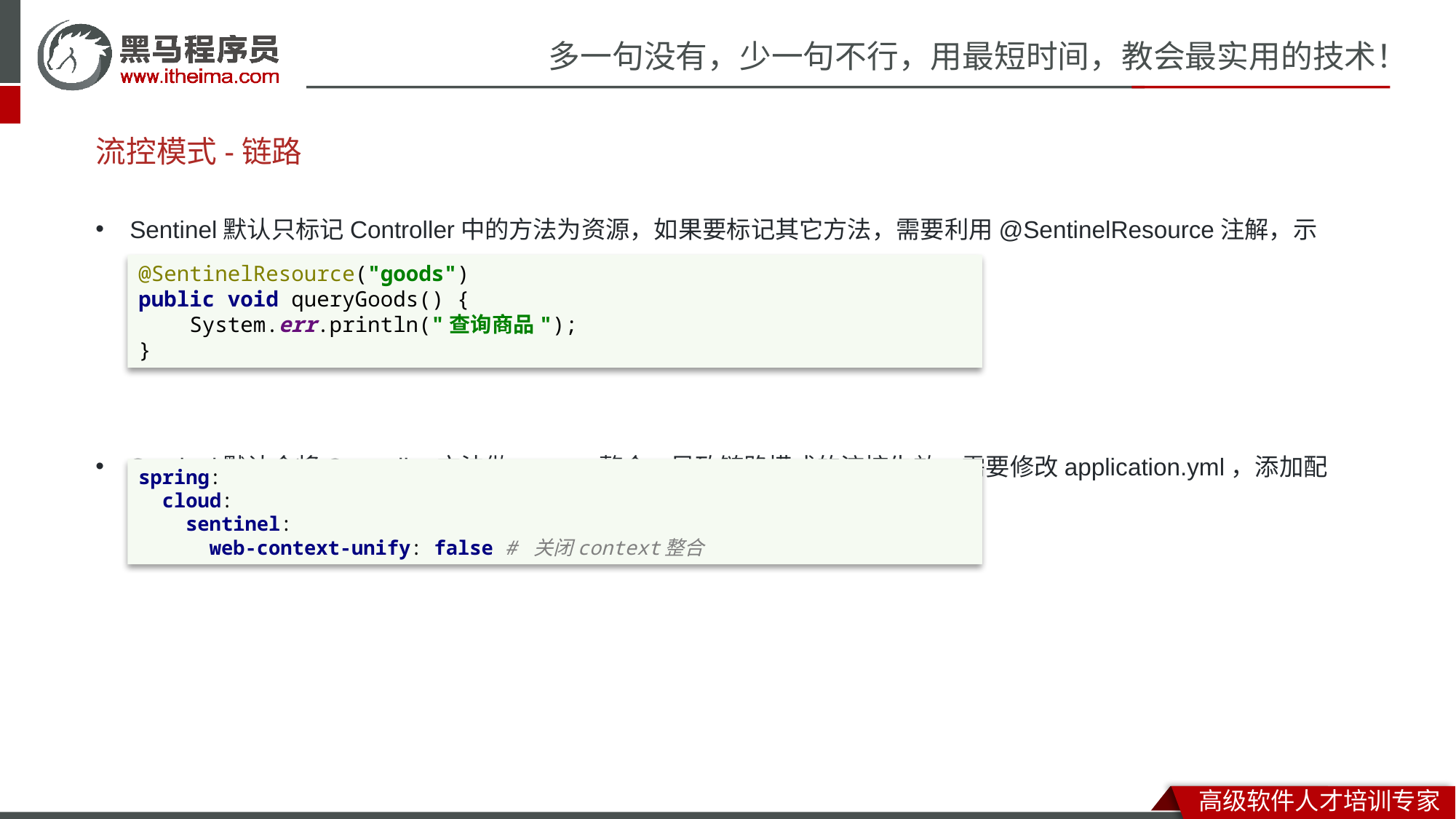

# 流控模式-链路
Sentinel默认只标记Controller中的方法为资源，如果要标记其它方法，需要利用@SentinelResource注解，示例：

Sentinel默认会将Controller方法做context整合，导致链路模式的流控失效，需要修改application.yml，添加配置：

@SentinelResource("goods")
public void queryGoods() {
    System.err.println("查询商品");
}
spring:
  cloud:
    sentinel:
      web-context-unify: false # 关闭context整合